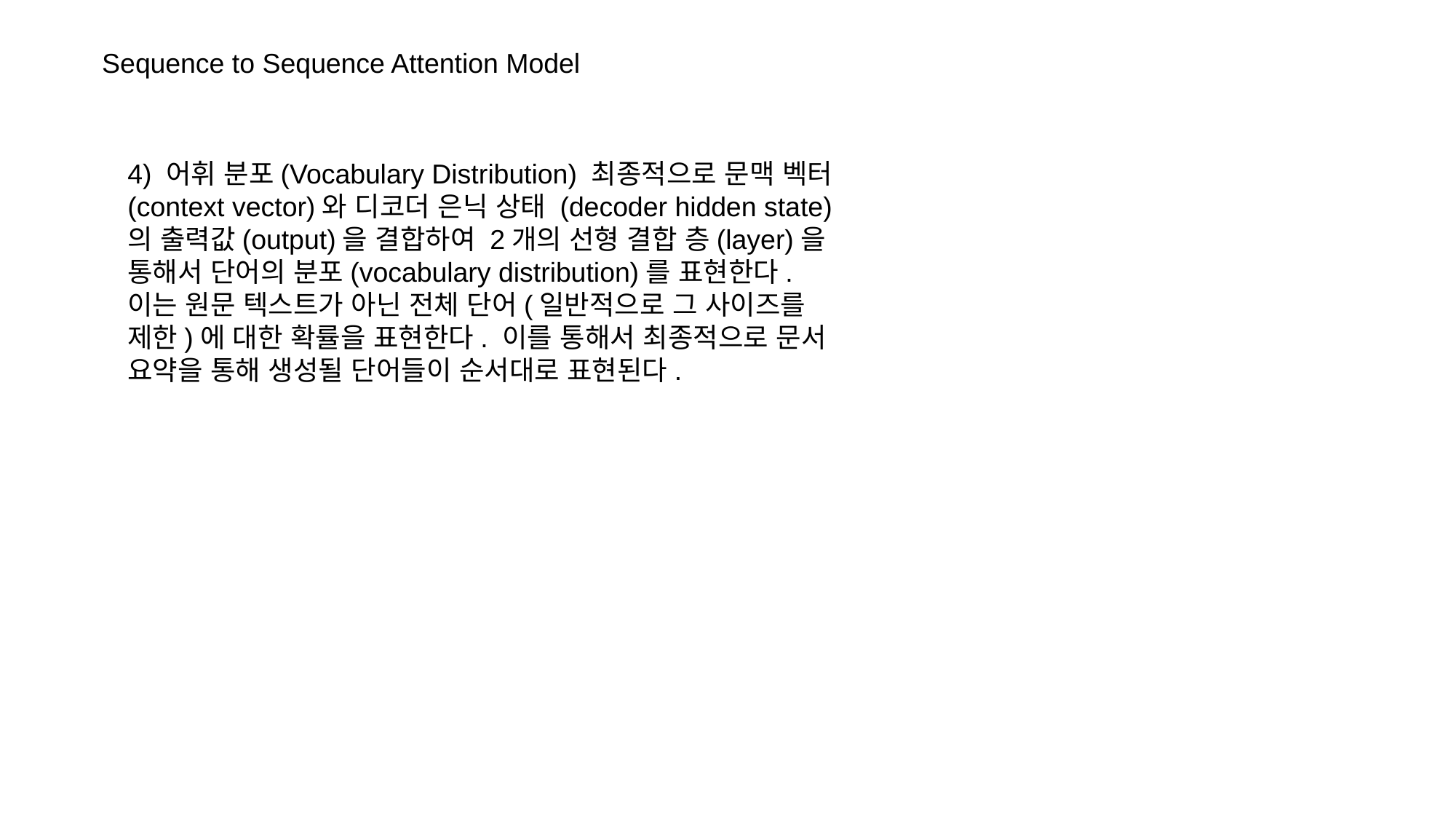

Sequence to Sequence Attention Model
4) 어휘 분포(Vocabulary Distribution) 최종적으로 문맥 벡터(context vector)와 디코더 은닉 상태 (decoder hidden state)의 출력값(output)을 결합하여 2개의 선형 결합 층(layer)을 통해서 단어의 분포(vocabulary distribution)를 표현한다. 이는 원문 텍스트가 아닌 전체 단어(일반적으로 그 사이즈를 제한)에 대한 확률을 표현한다. 이를 통해서 최종적으로 문서 요약을 통해 생성될 단어들이 순서대로 표현된다.